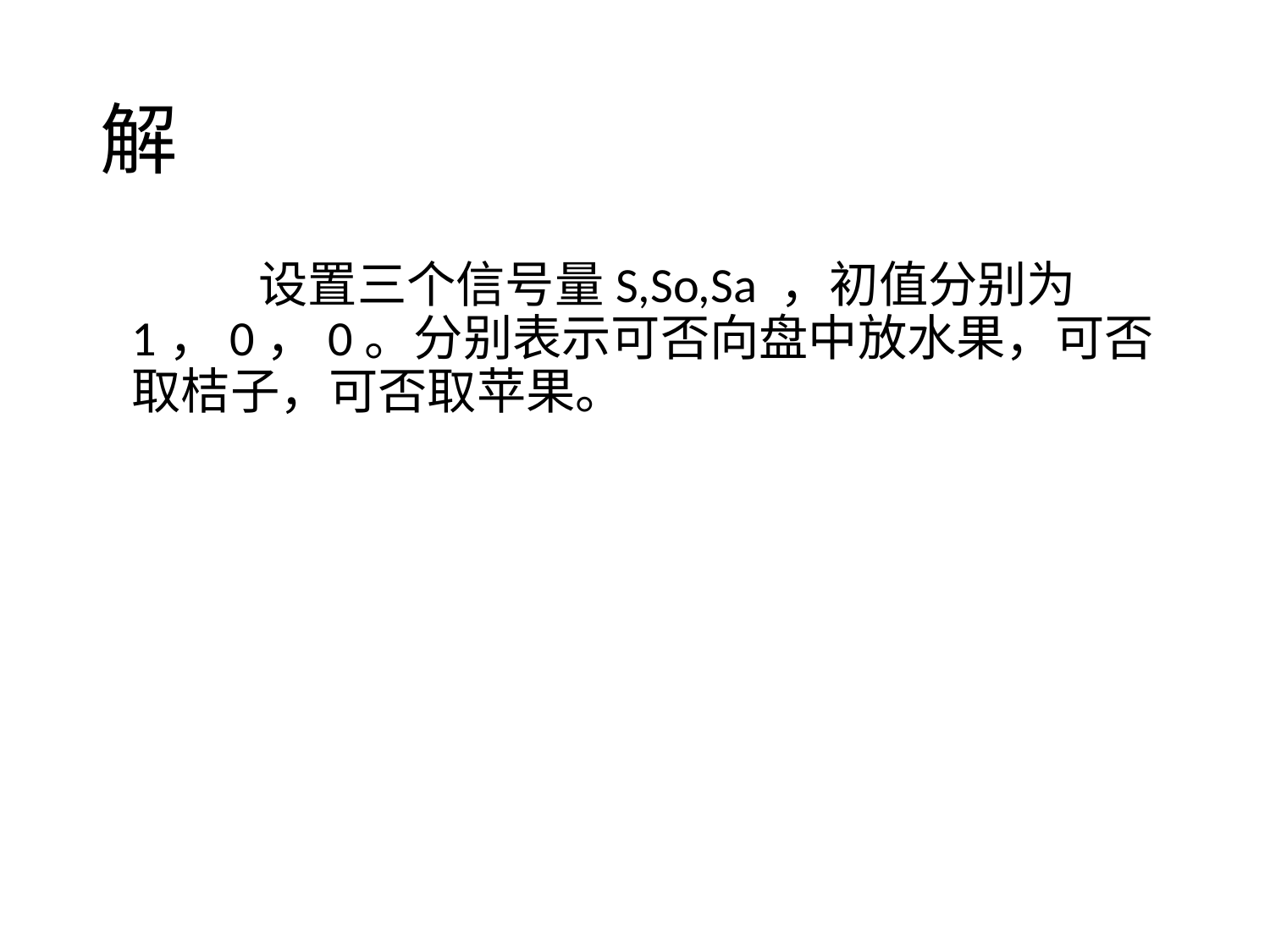

# 解
		设置三个信号量S,So,Sa ，初值分别为1，0，0。分别表示可否向盘中放水果，可否取桔子，可否取苹果。